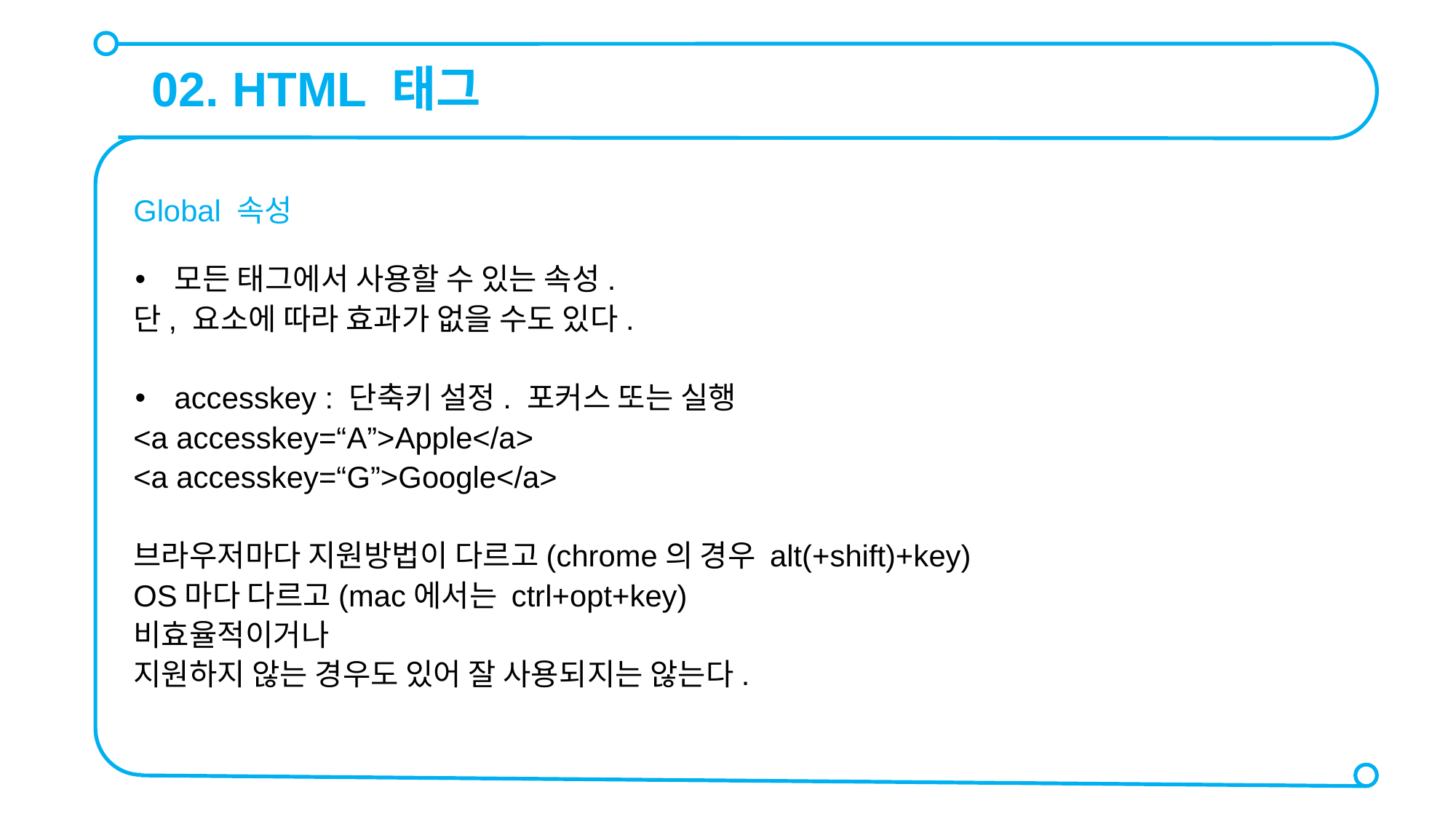

02. HTML 태그

Global 속성

모든 태그에서 사용할 수 있는 속성.
단, 요소에 따라 효과가 없을 수도 있다.

accesskey : 단축키 설정. 포커스 또는 실행
<a accesskey=“A”>Apple</a>
<a accesskey=“G”>Google</a>

브라우저마다 지원방법이 다르고(chrome의 경우 alt(+shift)+key)
OS마다 다르고(mac에서는 ctrl+opt+key)
비효율적이거나
지원하지 않는 경우도 있어 잘 사용되지는 않는다.